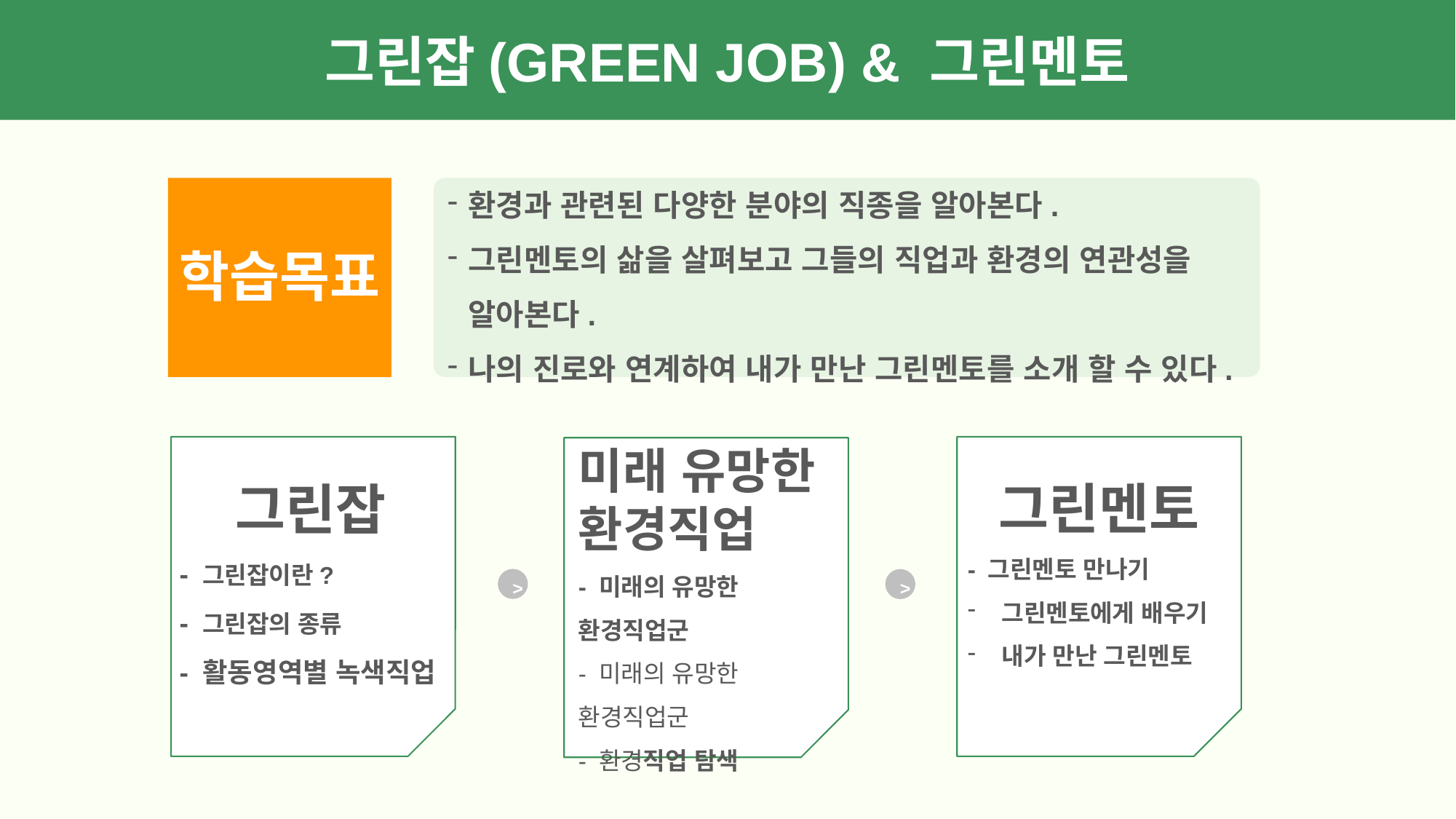

그린잡(GREEN JOB) & 그린멘토
학습목표
환경과 관련된 다양한 분야의 직종을 알아본다.
그린멘토의 삶을 살펴보고 그들의 직업과 환경의 연관성을 알아본다.
나의 진로와 연계하여 내가 만난 그린멘토를 소개 할 수 있다.
미래 유망한 환경직업
- 미래의 유망한 환경직업군
- 미래의 유망한 환경직업군
- 환경직업 탐색

그린멘토
- 그린멘토 만나기
그린멘토에게 배우기
내가 만난 그린멘토

그린잡
- 그린잡이란?
- 그린잡의 종류
- 활동영역별 녹색직업

>

>